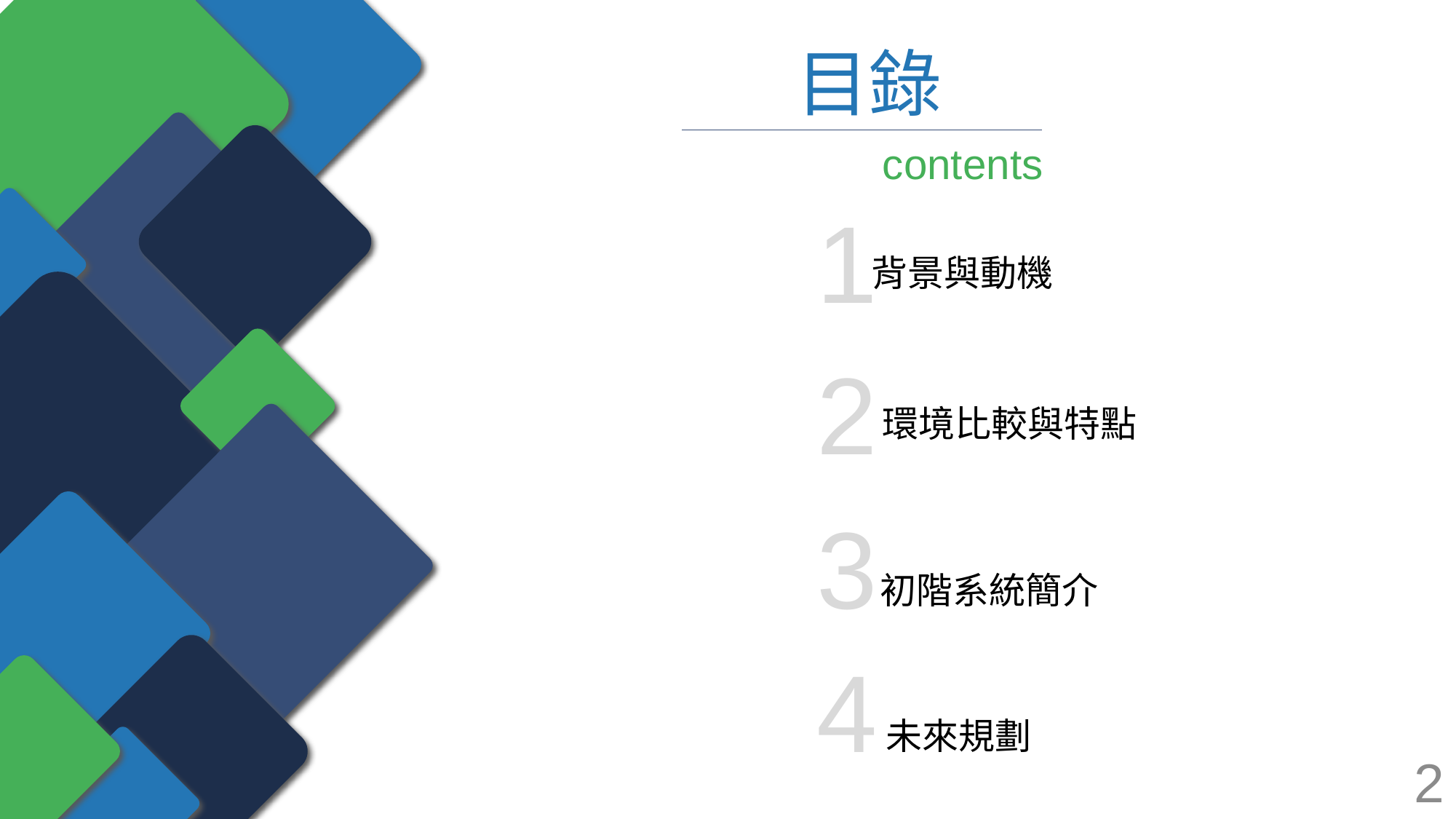

目錄
contents

1

背景與動機

2

環境比較與特點

3

初階系統簡介
4

未來規劃

2